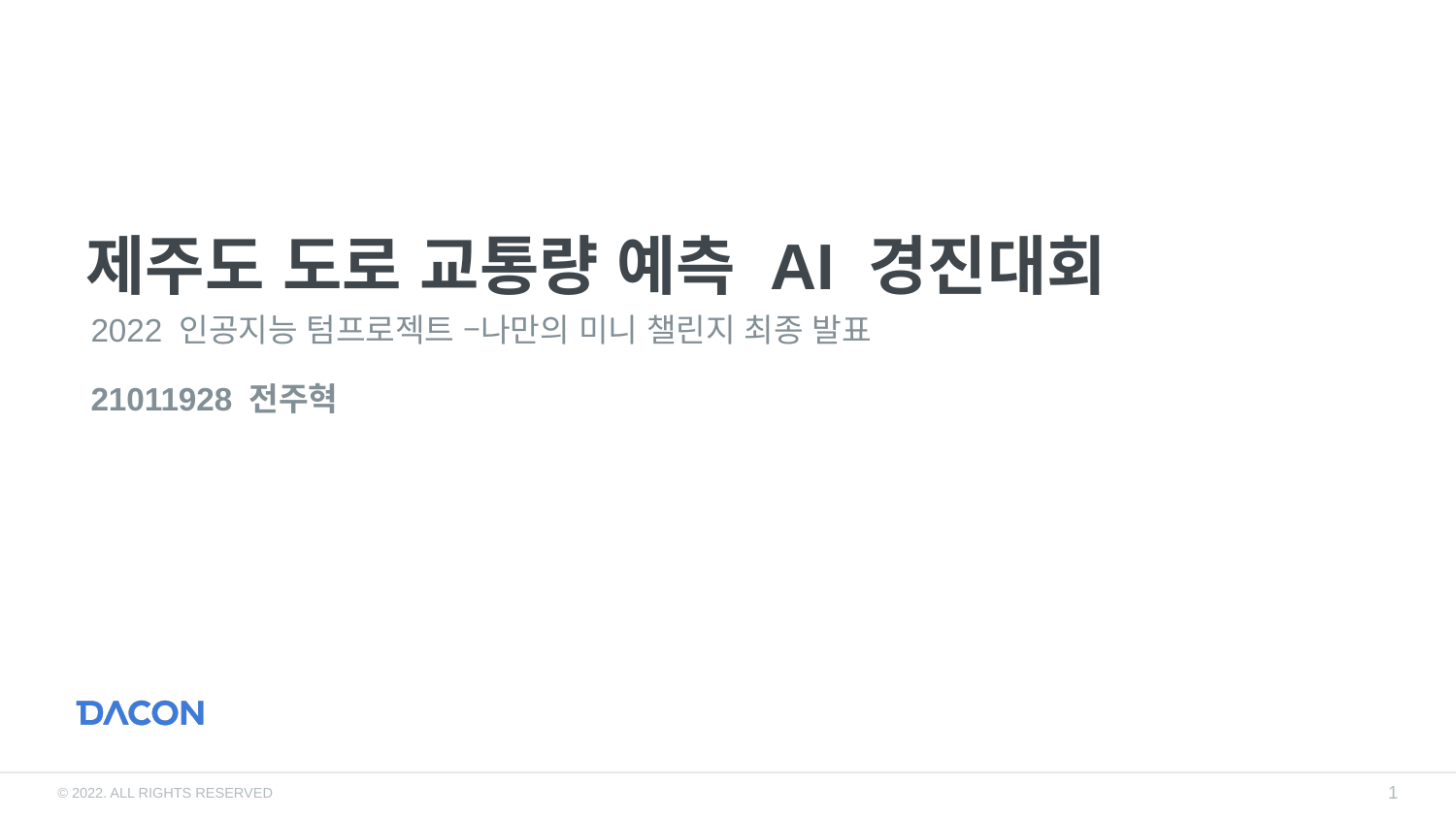

# 제주도 도로 교통량 예측 AI 경진대회
2022 인공지능 텀프로젝트 –나만의 미니 챌린지 최종 발표

21011928 전주혁
1
© 2022. ALL RIGHTS RESERVED